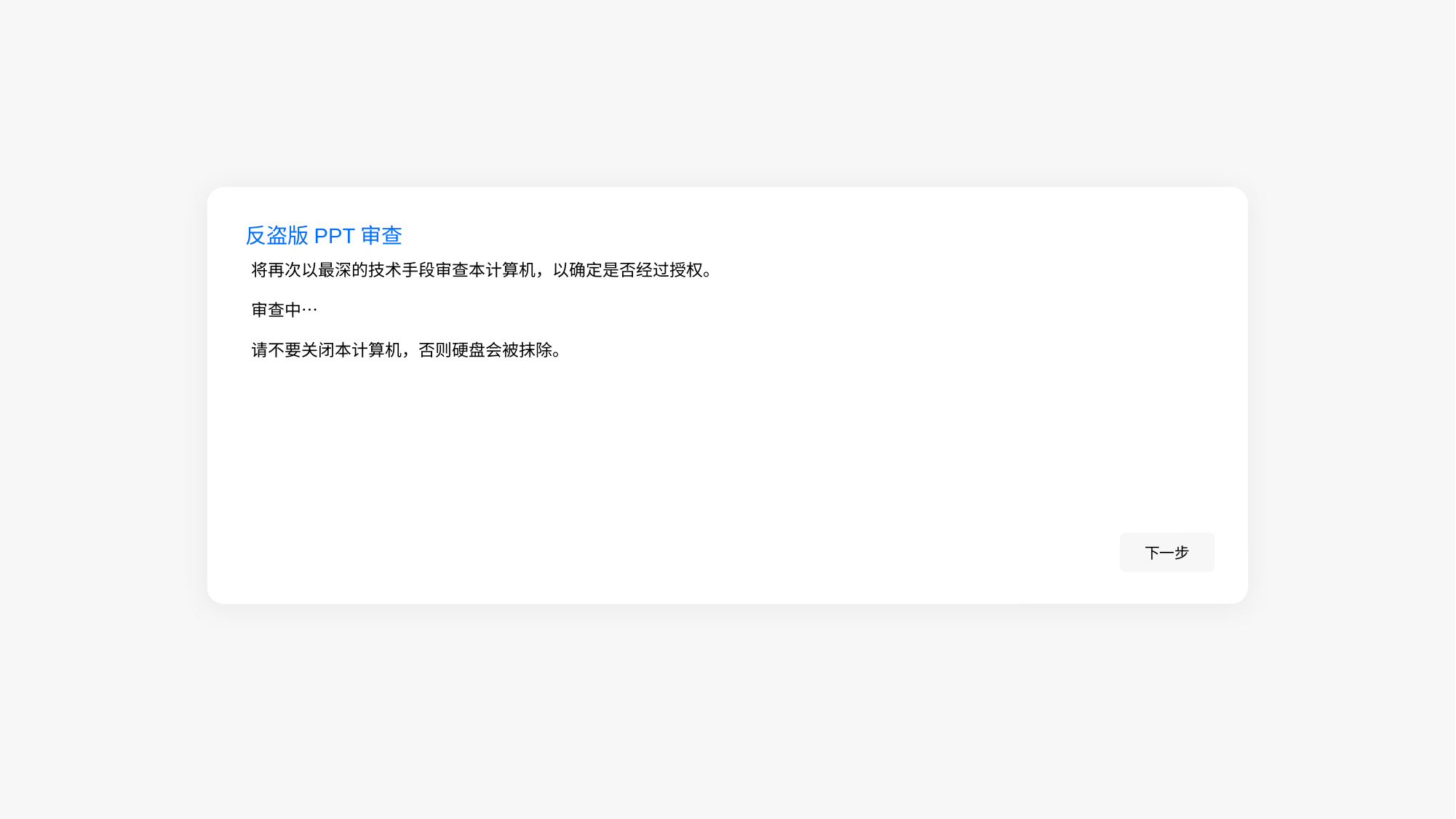

反盗版PPT审查
将再次以最深的技术手段审查本计算机，以确定是否经过授权。

审查中…

请不要关闭本计算机，否则硬盘会被抹除。
下一步